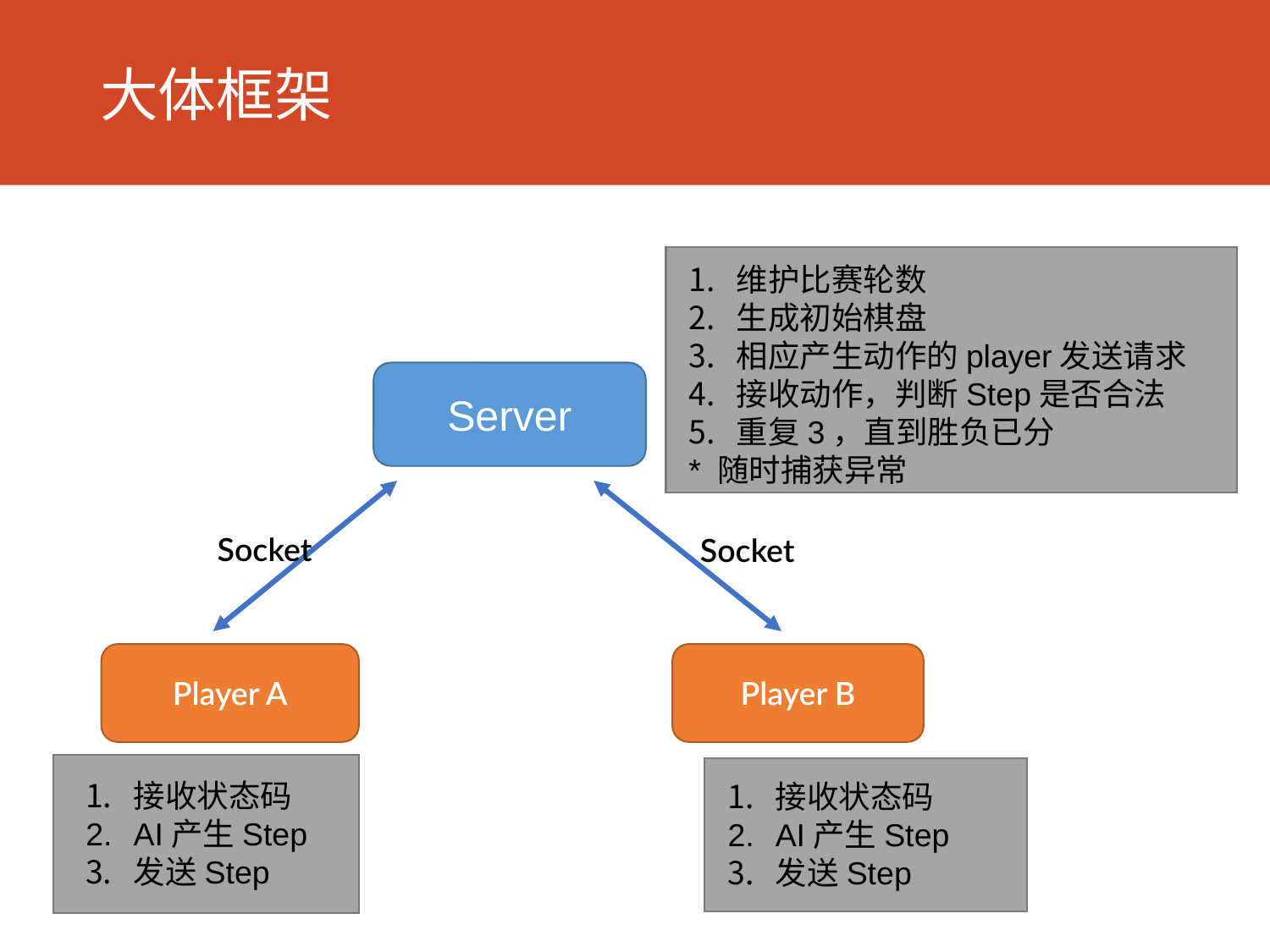

# 大体框架

维护比赛轮数
生成初始棋盘
相应产生动作的player发送请求
接收动作，判断Step是否合法
重复3，直到胜负已分
* 随时捕获异常
Server
Socket
Socket
Player A
Player B

接收状态码
AI产生Step
发送Step
接收状态码
AI产生Step
发送Step